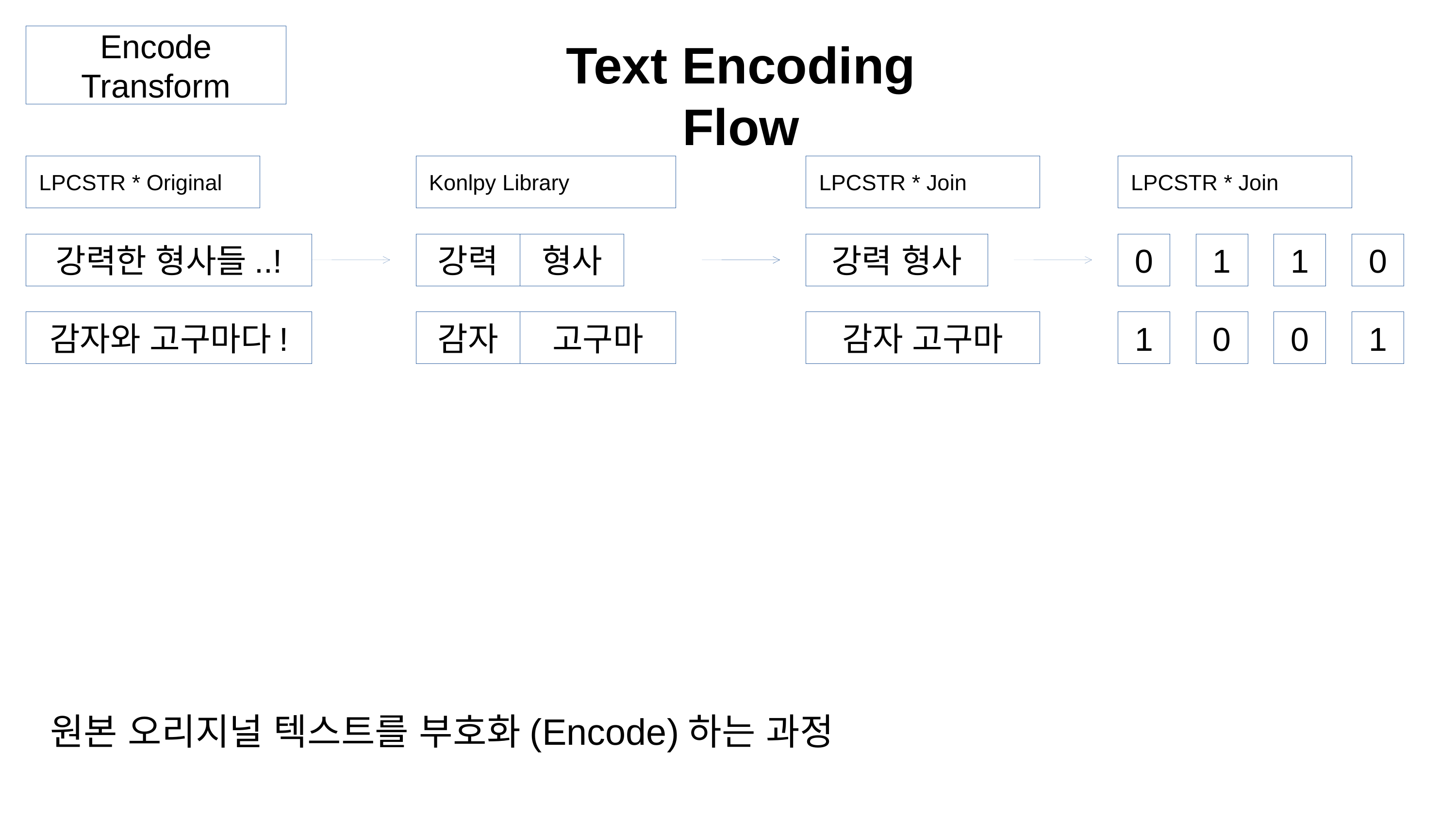

Encode Transform
Text Encoding Flow
LPCSTR * Original
Konlpy Library
LPCSTR * Join
LPCSTR * Join
LPCSTR * Join
강력한 형사들..!
강력
형사
강력 형사
강력 형사
0
1
1
0

감자와 고구마다!
감자
고구마
감자 고구마
감자 고구마
1
0
0
1
원본 오리지널 텍스트를 부호화(Encode)하는 과정